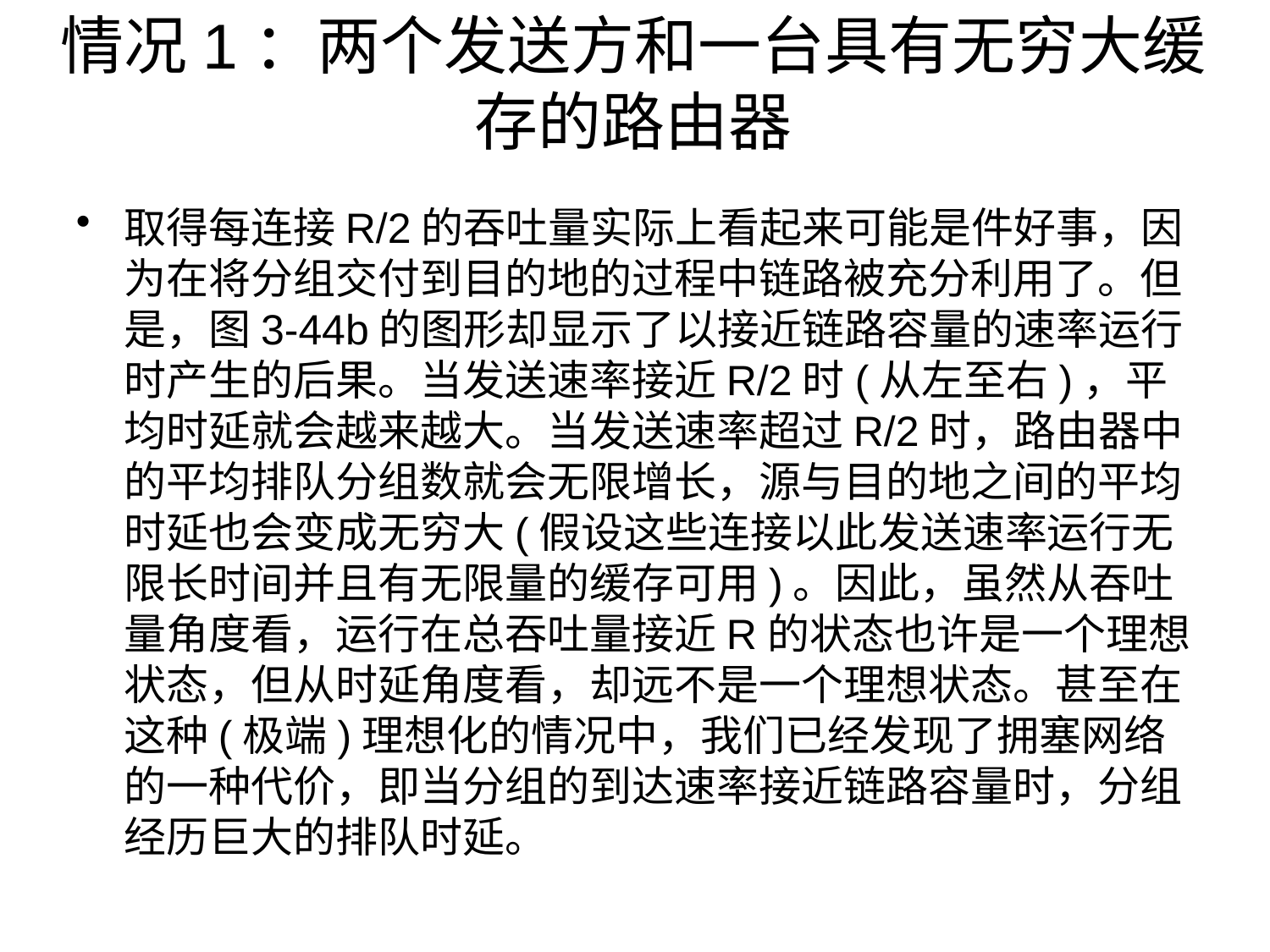

# 情况1：两个发送方和一台具有无穷大缓存的路由器
取得每连接R/2的吞吐量实际上看起来可能是件好事，因为在将分组交付到目的地的过程中链路被充分利用了。但是，图3-44b的图形却显示了以接近链路容量的速率运行时产生的后果。当发送速率接近R/2时(从左至右)，平均时延就会越来越大。当发送速率超过R/2时，路由器中的平均排队分组数就会无限增长，源与目的地之间的平均时延也会变成无穷大(假设这些连接以此发送速率运行无限长时间并且有无限量的缓存可用)。因此，虽然从吞吐量角度看，运行在总吞吐量接近R的状态也许是一个理想状态，但从时延角度看，却远不是一个理想状态。甚至在这种(极端)理想化的情况中，我们已经发现了拥塞网络的一种代价，即当分组的到达速率接近链路容量时，分组经历巨大的排队时延。